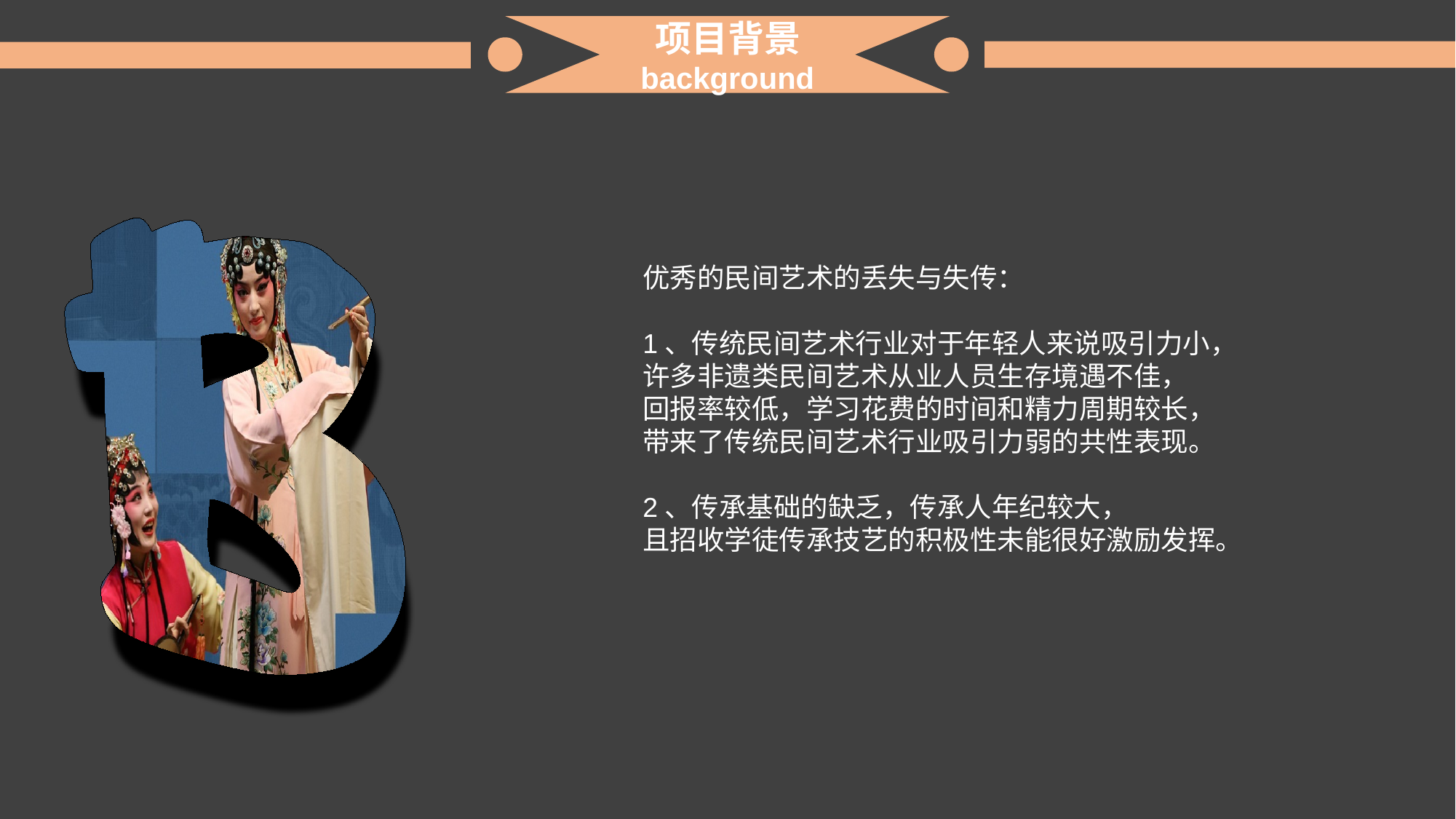

项目背景
background

优秀的民间艺术的丢失与失传：

1、传统民间艺术行业对于年轻人来说吸引力小，
许多非遗类民间艺术从业人员生存境遇不佳，
回报率较低，学习花费的时间和精力周期较长，
带来了传统民间艺术行业吸引力弱的共性表现。

2、传承基础的缺乏，传承人年纪较大，
且招收学徒传承技艺的积极性未能很好激励发挥。